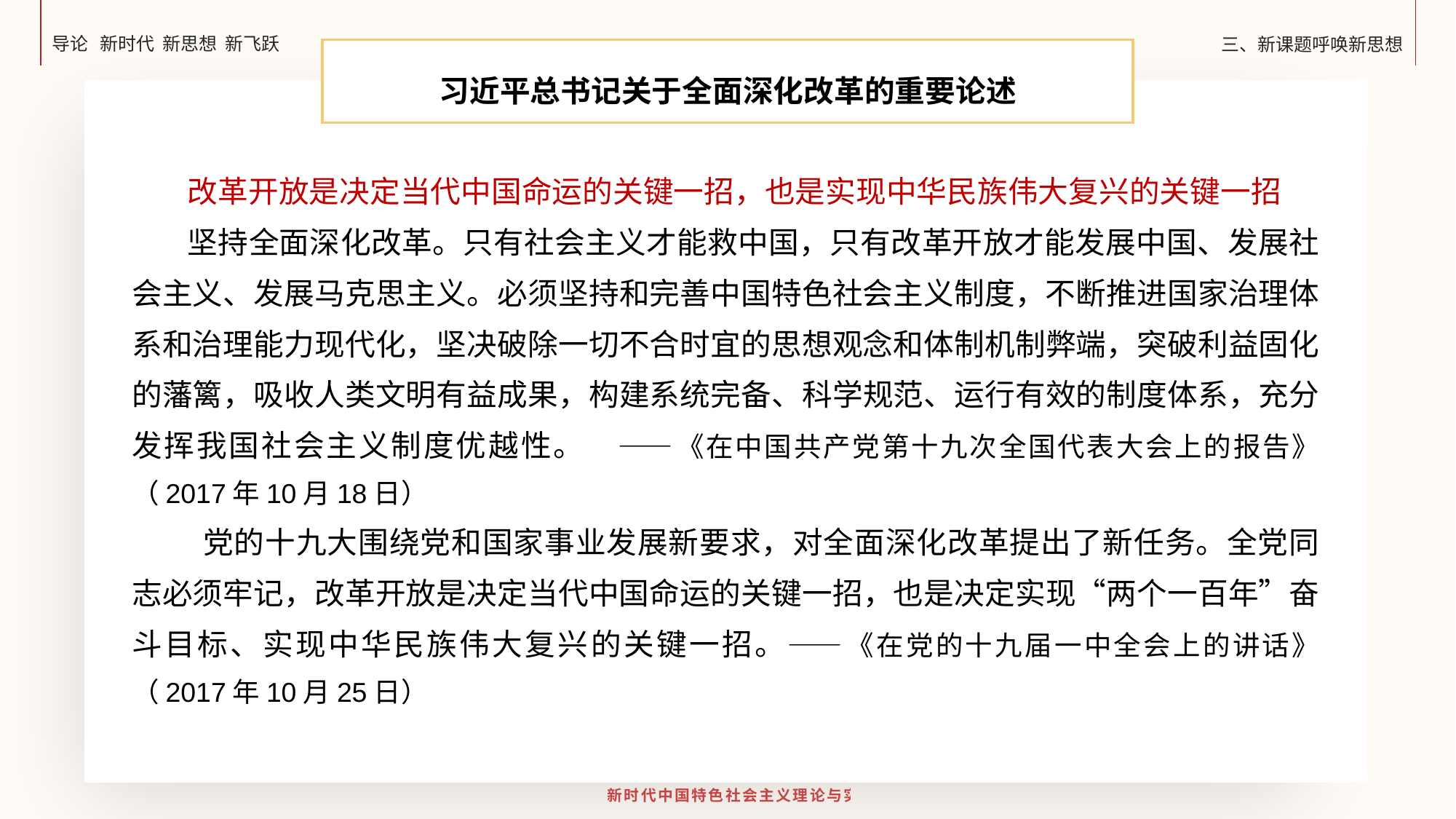

习近平总书记关于全面深化改革的重要论述

改革开放是决定当代中国命运的关键一招，也是实现中华民族伟大复兴的关键一招
坚持全面深化改革。只有社会主义才能救中国，只有改革开放才能发展中国、发展社会主义、发展马克思主义。必须坚持和完善中国特色社会主义制度，不断推进国家治理体系和治理能力现代化，坚决破除一切不合时宜的思想观念和体制机制弊端，突破利益固化的藩篱，吸收人类文明有益成果，构建系统完备、科学规范、运行有效的制度体系，充分发挥我国社会主义制度优越性。　——《在中国共产党第十九次全国代表大会上的报告》（2017年10月18日）
 党的十九大围绕党和国家事业发展新要求，对全面深化改革提出了新任务。全党同志必须牢记，改革开放是决定当代中国命运的关键一招，也是决定实现“两个一百年”奋斗目标、实现中华民族伟大复兴的关键一招。——《在党的十九届一中全会上的讲话》（2017年10月25日）